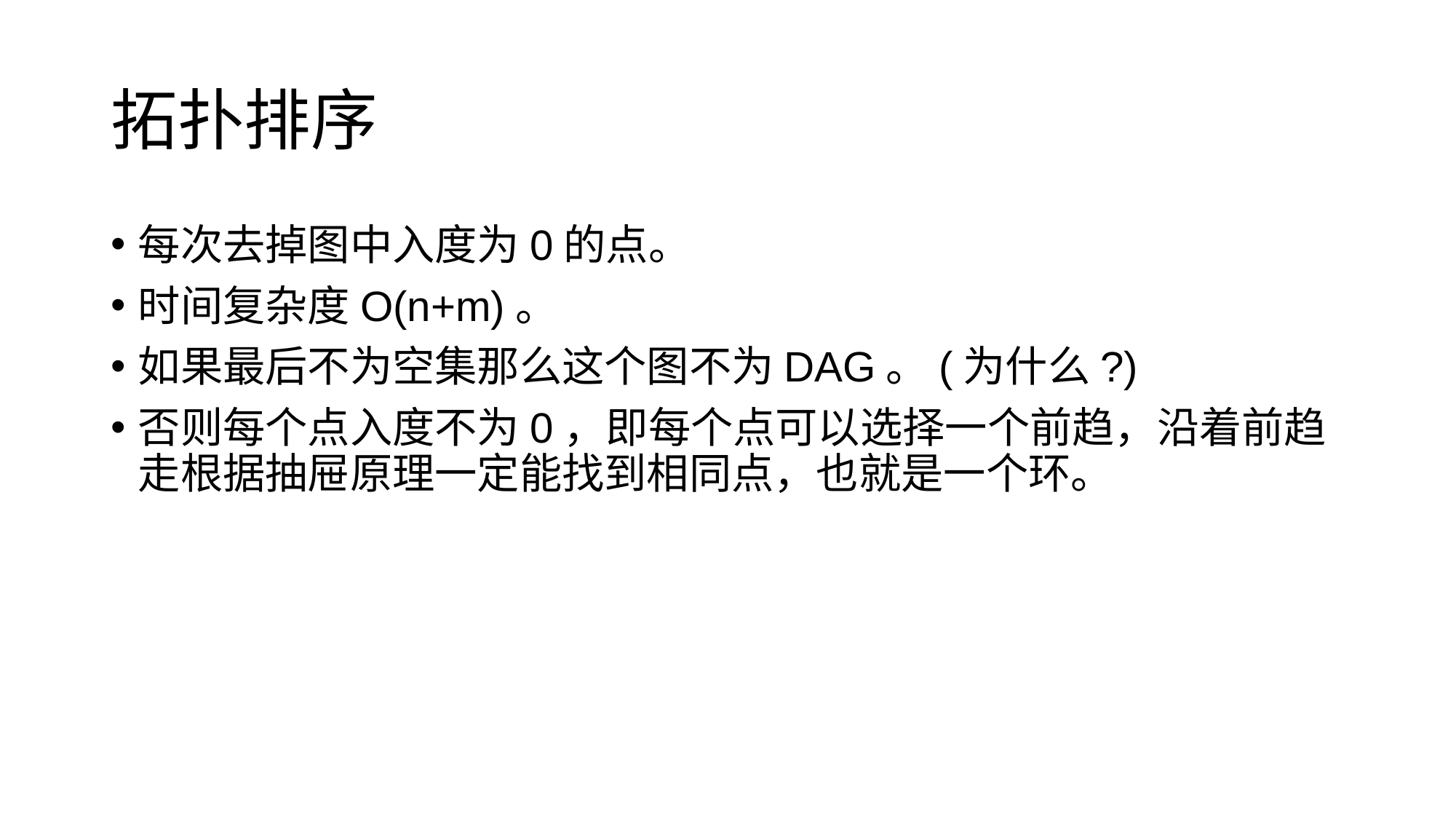

# 拓扑排序
每次去掉图中入度为0的点。
时间复杂度O(n+m)。
如果最后不为空集那么这个图不为DAG。(为什么?)
否则每个点入度不为0，即每个点可以选择一个前趋，沿着前趋走根据抽屉原理一定能找到相同点，也就是一个环。